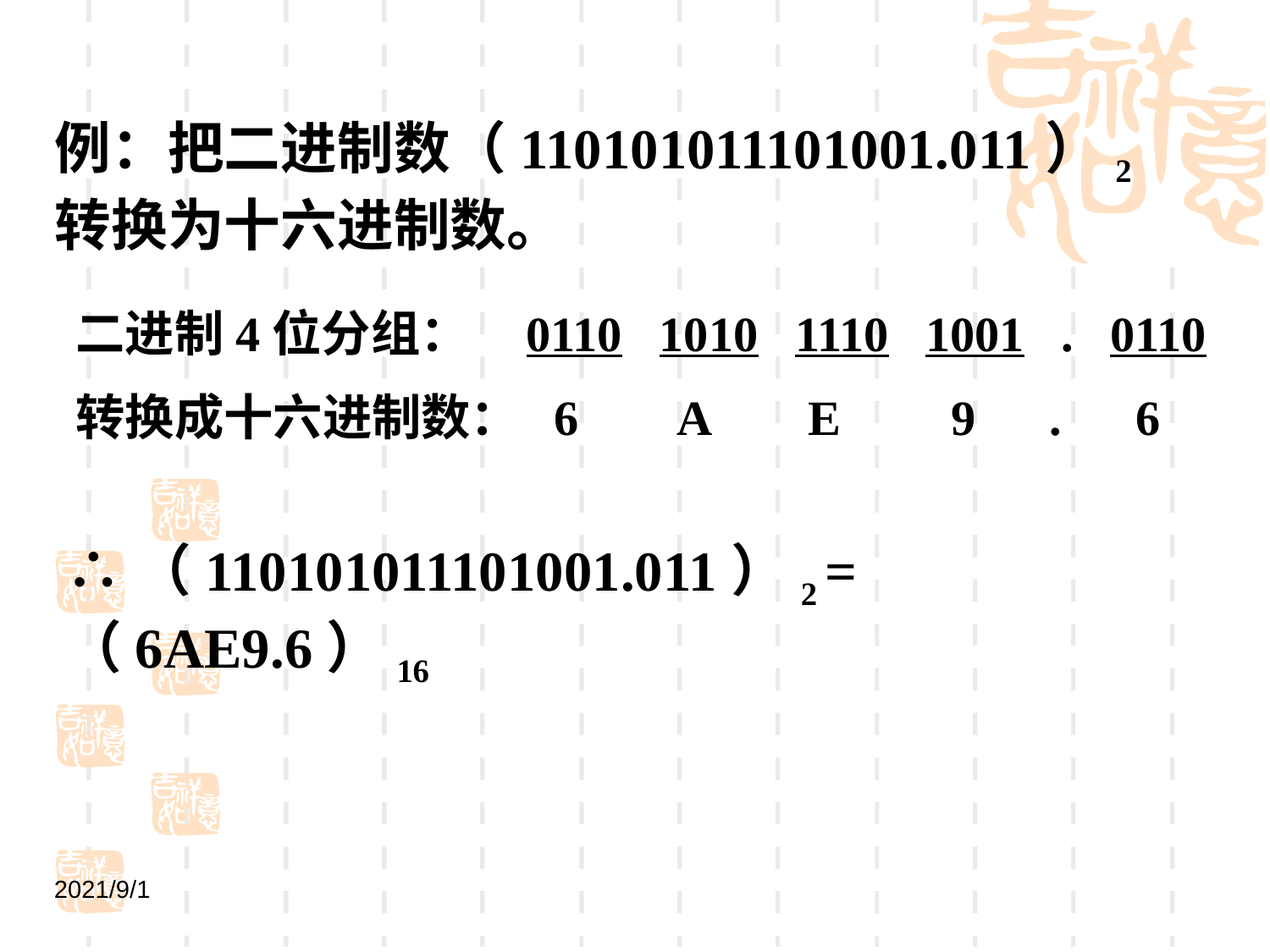

例：把二进制数（110101011101001.011）2转换为十六进制数。
二进制4位分组：    0110   1010   1110   1001   .   0110
转换成十六进制数：  6        A        E         9      .      6
∴（110101011101001.011）2 = （6AE9.6）16
2021/9/1